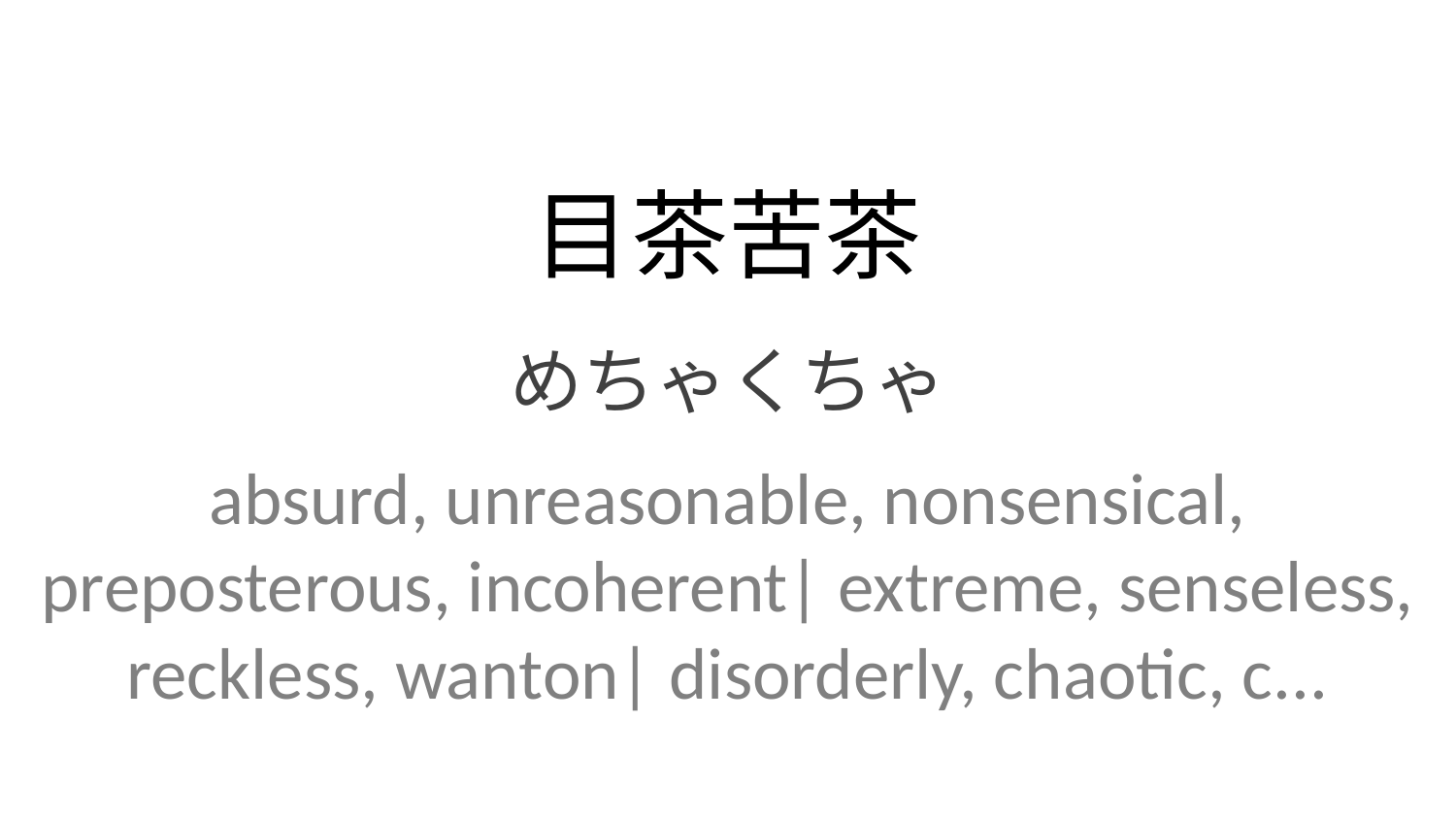

目茶苦茶

めちゃくちゃ
absurd, unreasonable, nonsensical, preposterous, incoherent| extreme, senseless, reckless, wanton| disorderly, chaotic, c...